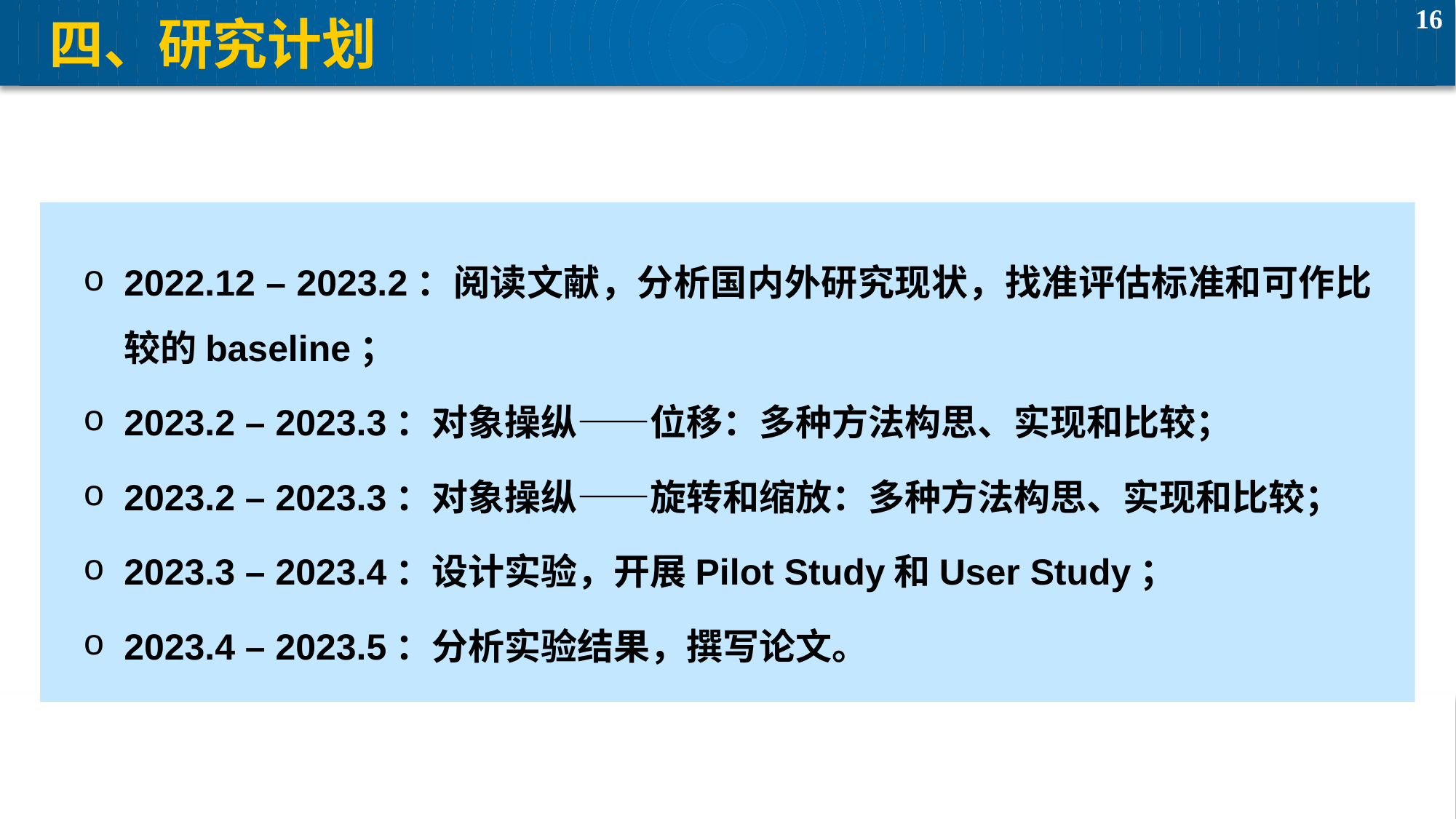

# 四、研究计划

2022.12 – 2023.2：阅读文献，分析国内外研究现状，找准评估标准和可作比较的baseline；
2023.2 – 2023.3：对象操纵——位移：多种方法构思、实现和比较；
2023.2 – 2023.3：对象操纵——旋转和缩放：多种方法构思、实现和比较；
2023.3 – 2023.4：设计实验，开展Pilot Study和User Study；
2023.4 – 2023.5：分析实验结果，撰写论文。